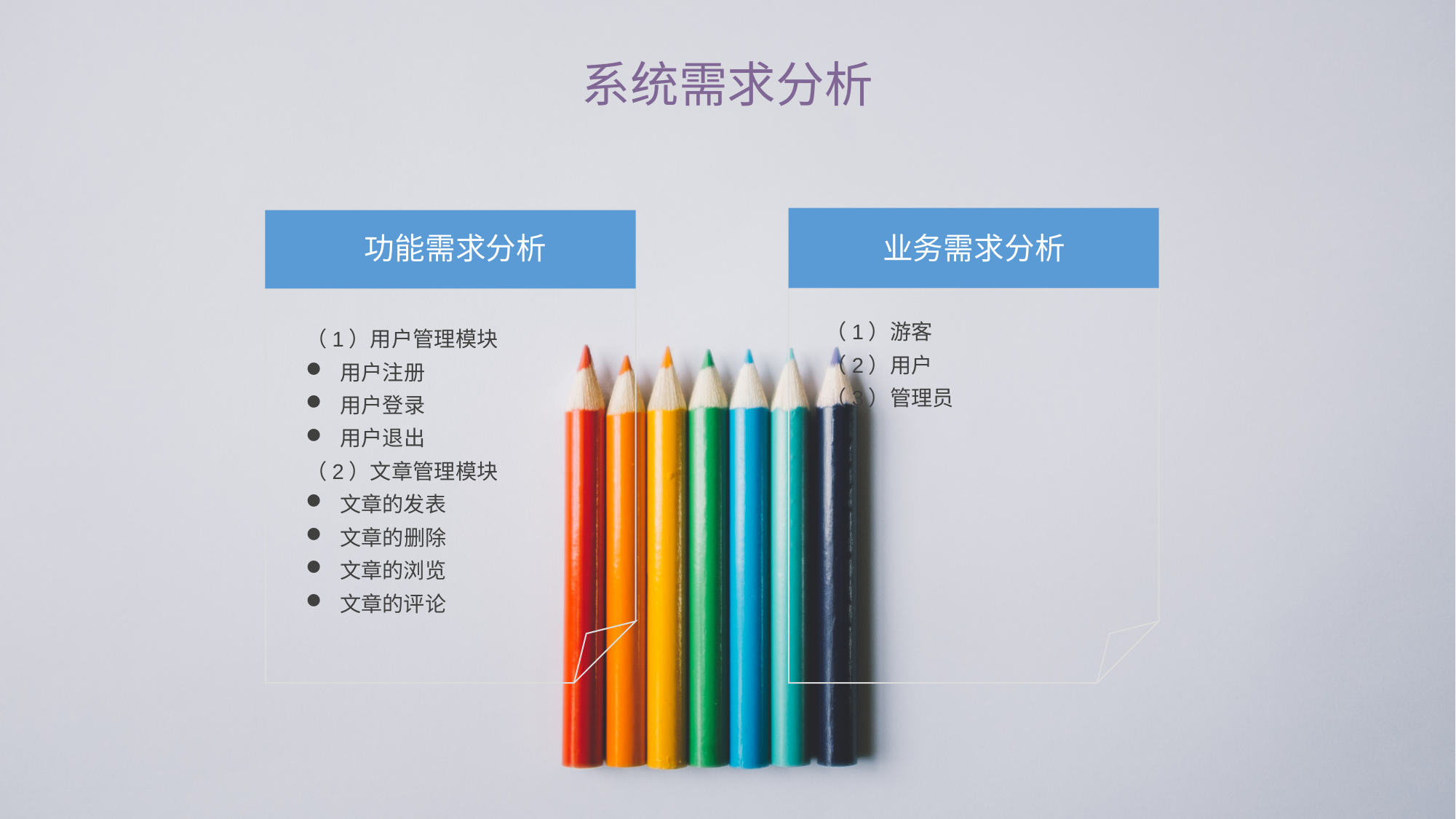

系统需求分析

业务需求分析
功能需求分析
（1）游客
（2）用户
（3）管理员
（1）用户管理模块
用户注册
用户登录
用户退出
（2）文章管理模块
文章的发表
文章的删除
文章的浏览
文章的评论